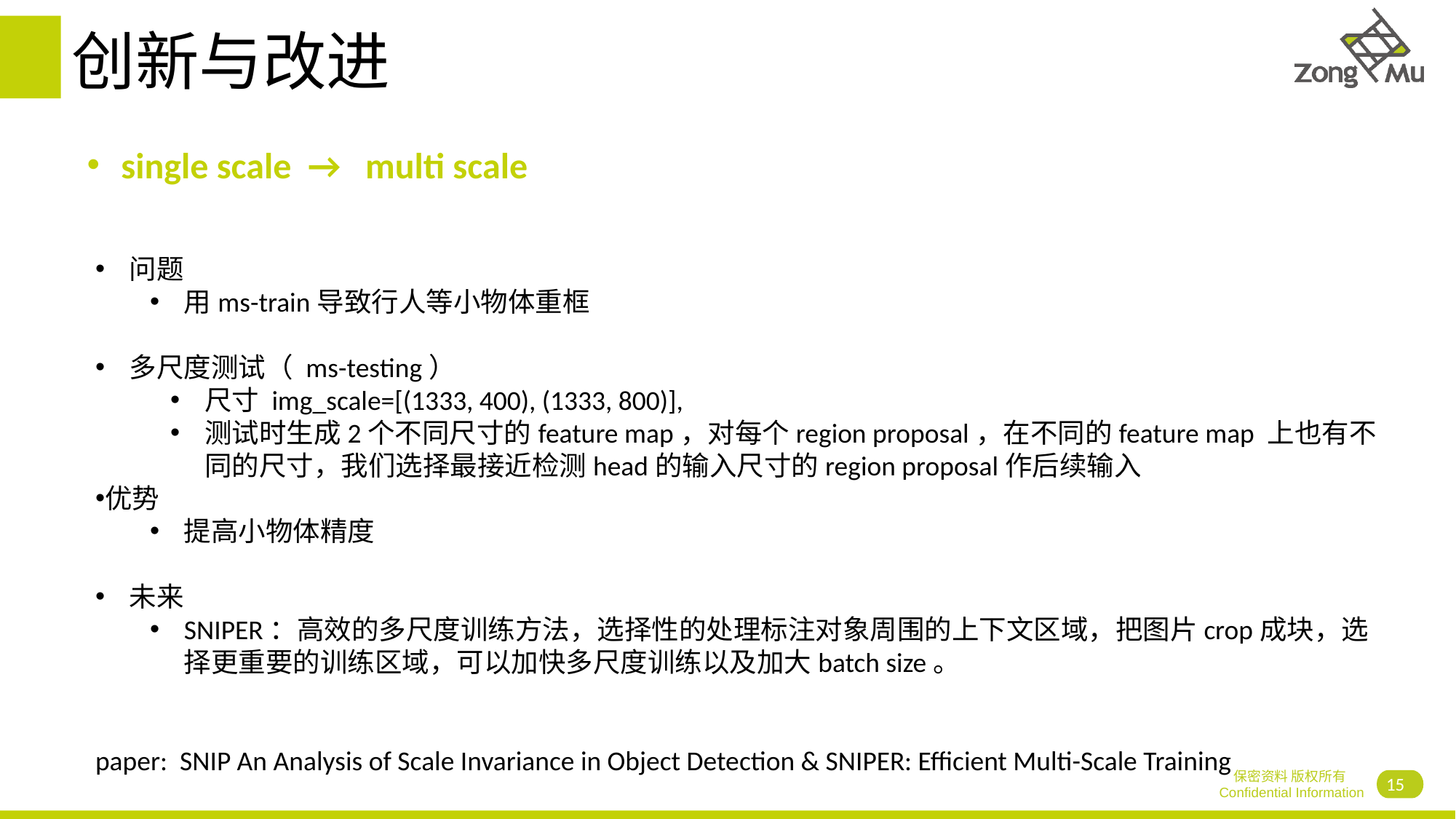

创新与改进
single scale  →   multi scale
问题
用ms-train导致行人等小物体重框

多尺度测试（ ms-testing）
尺寸 img_scale=[(1333, 400), (1333, 800)],
测试时生成2个不同尺寸的feature map，对每个region proposal，在不同的feature map 上也有不同的尺寸，我们选择最接近检测head的输入尺寸的region proposal作后续输入
优势
提高小物体精度

未来
SNIPER：高效的多尺度训练方法，选择性的处理标注对象周围的上下文区域，把图片crop成块，选择更重要的训练区域，可以加快多尺度训练以及加大batch size。

paper:  SNIP An Analysis of Scale Invariance in Object Detection & SNIPER: Efficient Multi-Scale Training